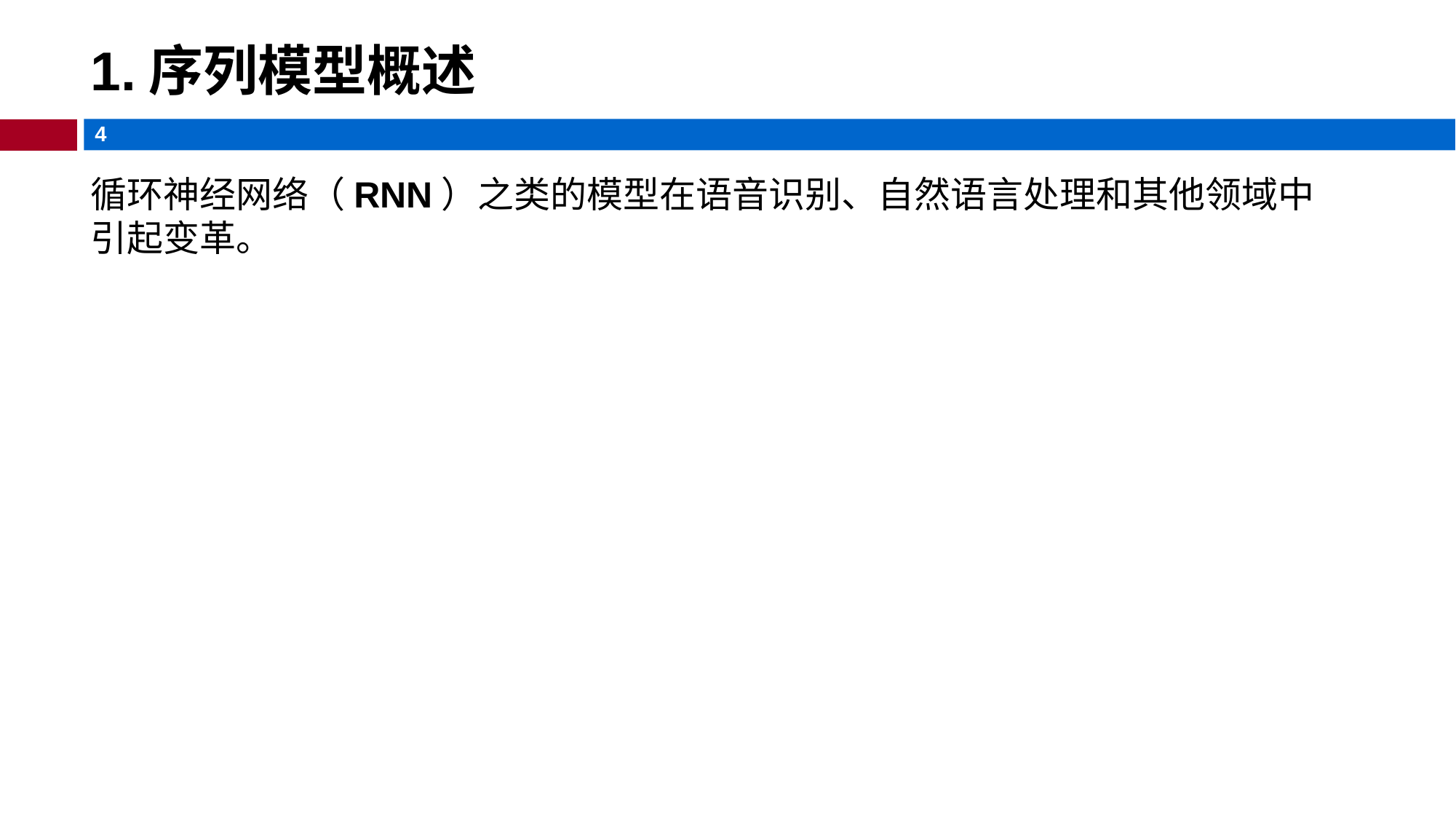

# 1.序列模型概述
循环神经网络（RNN）之类的模型在语音识别、自然语言处理和其他领域中引起变革。